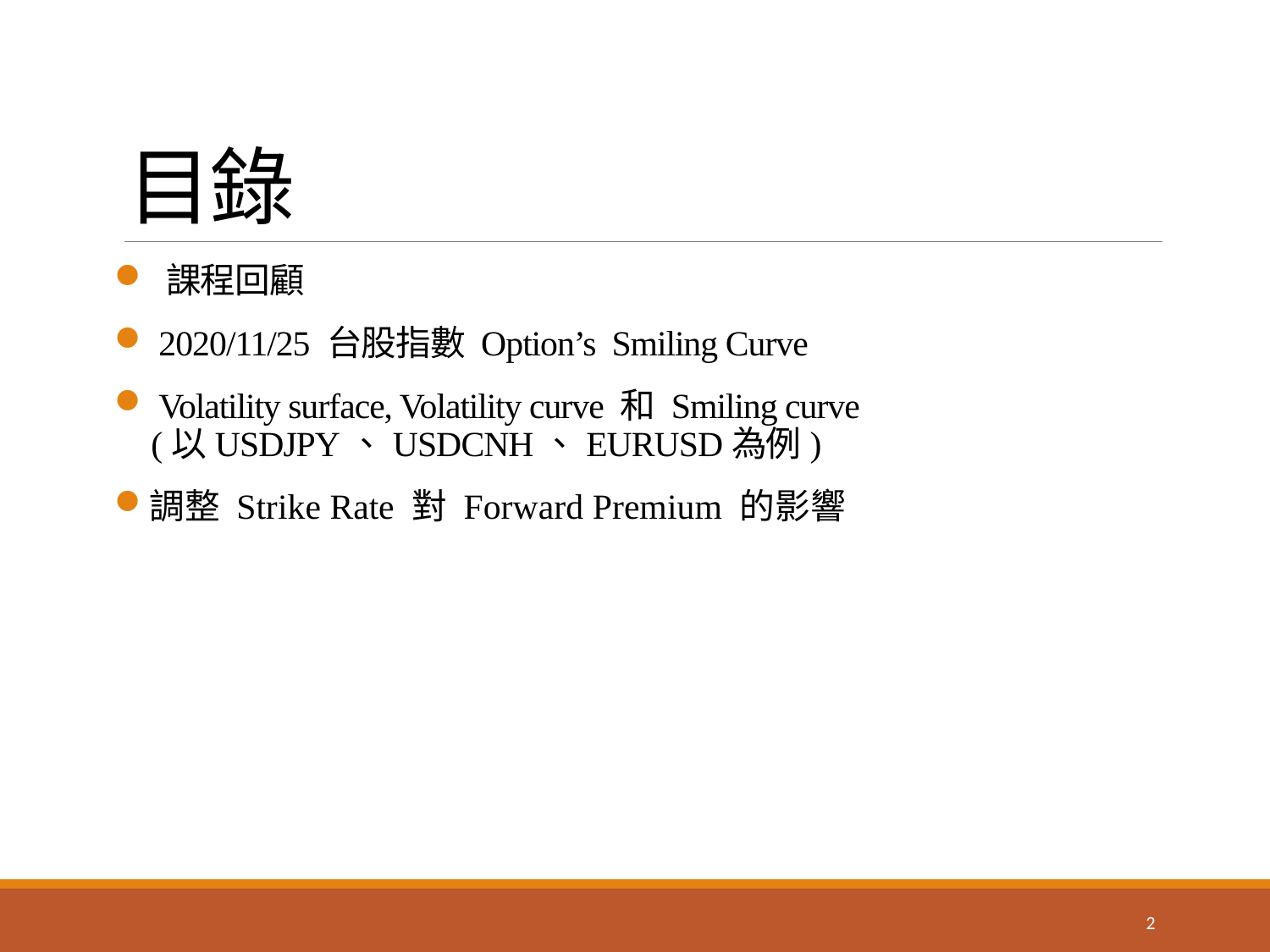

# 目錄
 課程回顧
 2020/11/25 台股指數 Option’s  Smiling Curve
 Volatility surface, Volatility curve 和 Smiling curve
   (以USDJPY、USDCNH、EURUSD為例)
調整 Strike Rate 對 Forward Premium 的影響
2